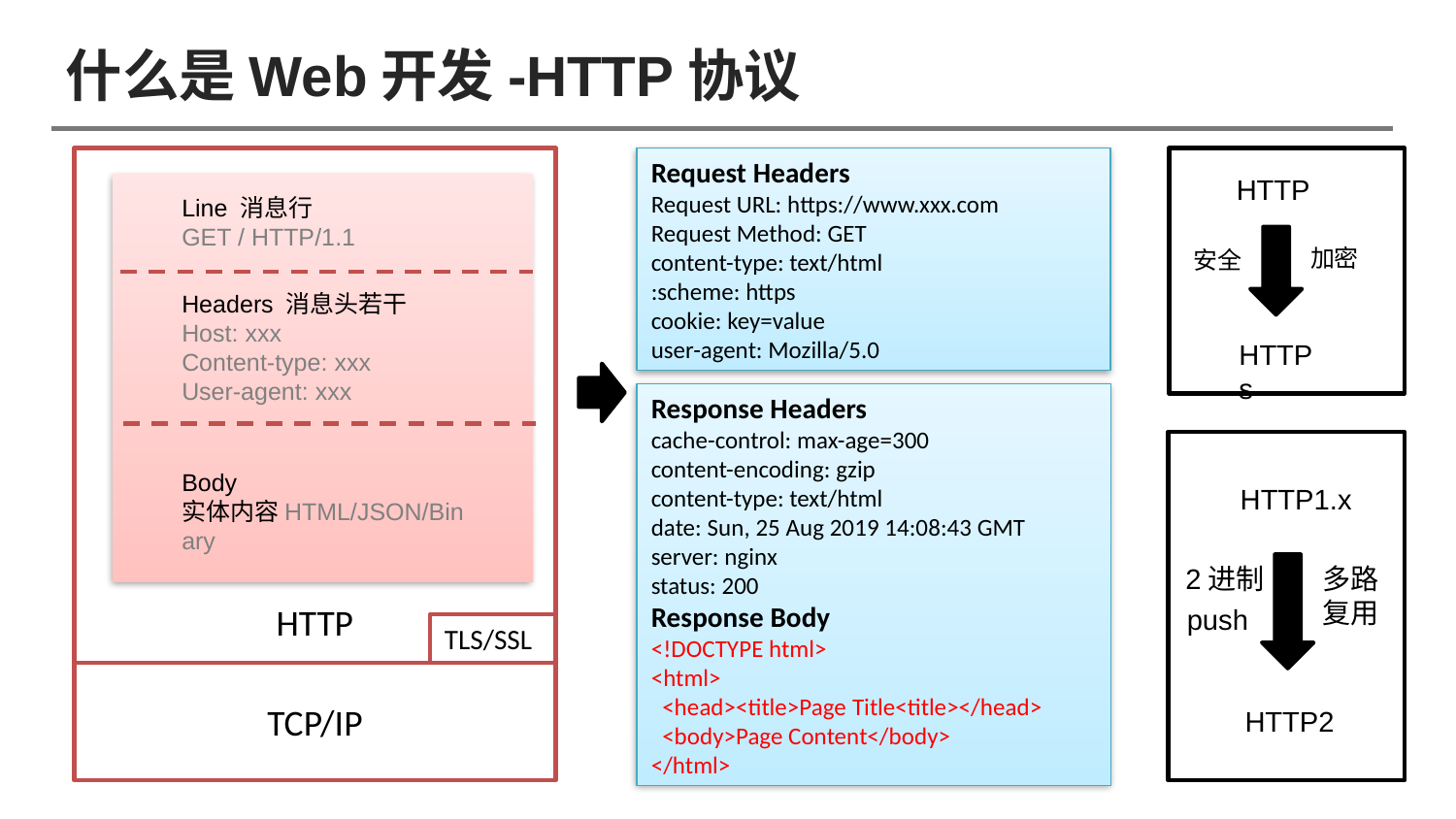

# 什么是Web开发-HTTP协议

Request Headers
Request URL: https://www.xxx.com
Request Method: GET
content-type: text/html
:scheme: https
cookie: key=value
user-agent: Mozilla/5.0
HTTP

Line 消息行
GET / HTTP/1.1

加密
安全
Headers 消息头若干
Host: xxx
Content-type: xxx
User-agent: xxx
HTTPs

Response Headers
cache-control: max-age=300
content-encoding: gzip
content-type: text/html
date: Sun, 25 Aug 2019 14:08:43 GMT
server: nginx
status: 200
Response Body
<!DOCTYPE html>
<html>
  <head><title>Page Title<title></head>
  <body>Page Content</body>
</html>

Body 实体内容HTML/JSON/Binary
HTTP1.x
2进制

多路复用
HTTP
push
TLS/SSL
TCP/IP
HTTP2